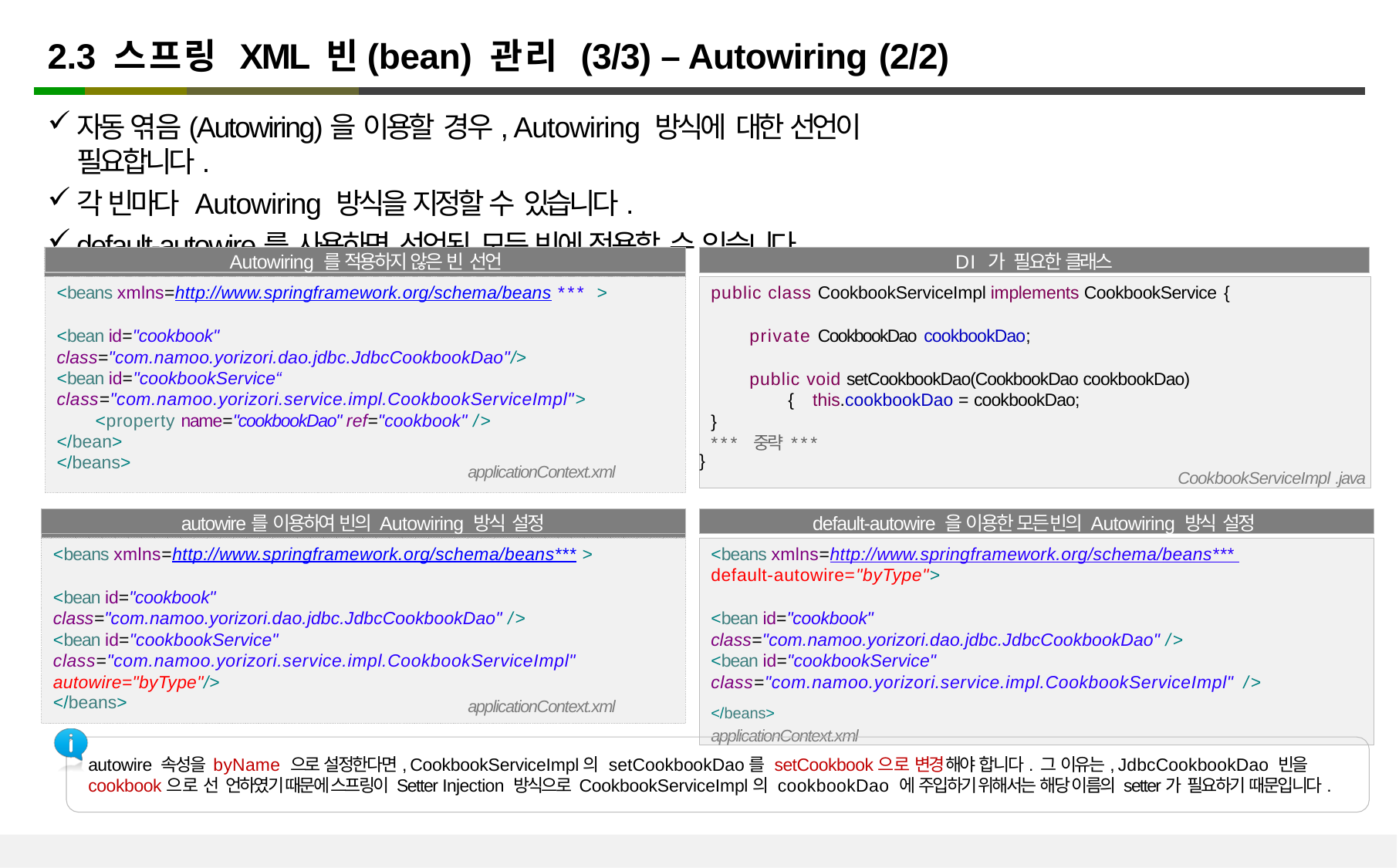

# 2.3 스프링 XML 빈(bean) 관리 (3/3) – Autowiring (2/2)
자동 엮음(Autowiring)을 이용할 경우, Autowiring 방식에  대한 선언이 필요합니다.
각 빈마다 Autowiring 방식을 지정할 수 있습니다.
default-autowire를 사용하면 선언된  모든 빈에 적용할  수  있습니다.

Autowiring 를 적용하지 않은 빈 선언
DI 가  필요한  클래스
public class CookbookServiceImpl implements CookbookService {

private CookbookDao cookbookDao;

public void setCookbookDao(CookbookDao cookbookDao) {  this.cookbookDao = cookbookDao;
}
*** 중략 ***
}
CookbookServiceImpl .java

<beans xmlns=http://www.springframework.org/schema/beans *** >

<bean id="cookbook"  class="com.namoo.yorizori.dao.jdbc.JdbcCookbookDao"/>
<bean id="cookbookService“  class="com.namoo.yorizori.service.impl.CookbookServiceImpl">
<property name="cookbookDao" ref="cookbook" />
</bean>
</beans>
applicationContext.xml

autowire를 이용하여 빈의 Autowiring 방식 설정
default-autowire 을 이용한 모든 빈의 Autowiring 방식 설정

<beans xmlns=http://www.springframework.org/schema/beans***  default-autowire="byType">

<bean id="cookbook"  class="com.namoo.yorizori.dao.jdbc.JdbcCookbookDao" />
<bean id="cookbookService"  class="com.namoo.yorizori.service.impl.CookbookServiceImpl" />
</beans>	applicationContext.xml
<beans xmlns=http://www.springframework.org/schema/beans*** >

<bean id="cookbook"  class="com.namoo.yorizori.dao.jdbc.JdbcCookbookDao" />
<bean id="cookbookService"  class="com.namoo.yorizori.service.impl.CookbookServiceImpl"  autowire="byType"/>
</beans>
applicationContext.xml

autowire 속성을 byName 으로 설정한다면, CookbookServiceImpl의 setCookbookDao를 setCookbook으로 변경해야 합니다. 그 이유는, JdbcCookbookDao 빈을 cookbook으로 선  언하였기 때문에 스프링이 Setter Injection 방식으로 CookbookServiceImpl의 cookbookDao 에 주입하기 위해서는 해당 이름의 setter가 필요하기 때문입니다.